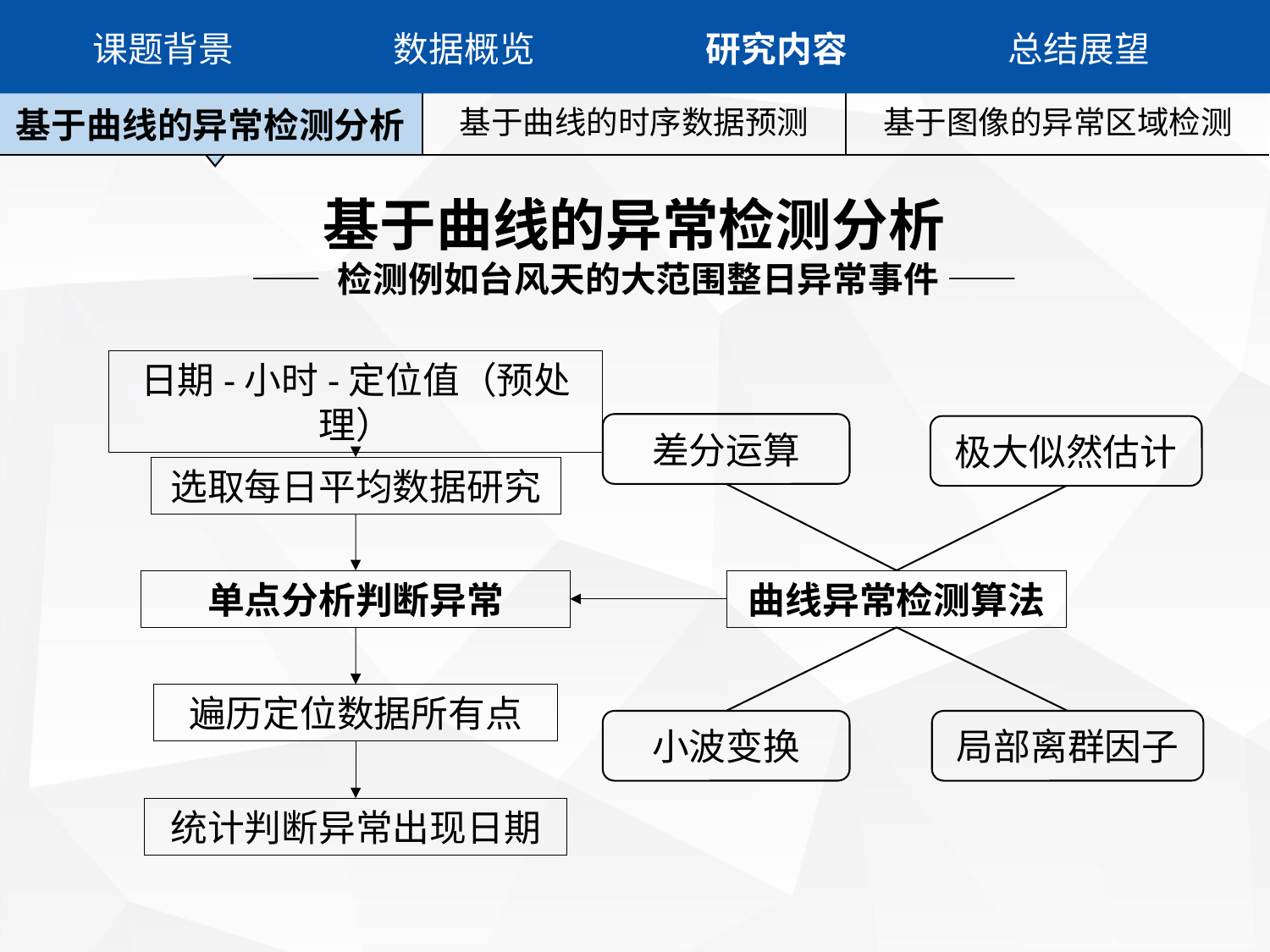

课题背景
数据概览
研究内容
总结展望
| 基于曲线的异常检测分析 | 基于曲线的时序数据预测 | 基于图像的异常区域检测 |
| --- | --- | --- |

基于曲线的异常检测分析
—— 检测例如台风天的大范围整日异常事件 ——
日期-小时-定位值（预处理）
差分运算
极大似然估计
选取每日平均数据研究
单点分析判断异常
曲线异常检测算法
遍历定位数据所有点
小波变换
局部离群因子
统计判断异常出现日期